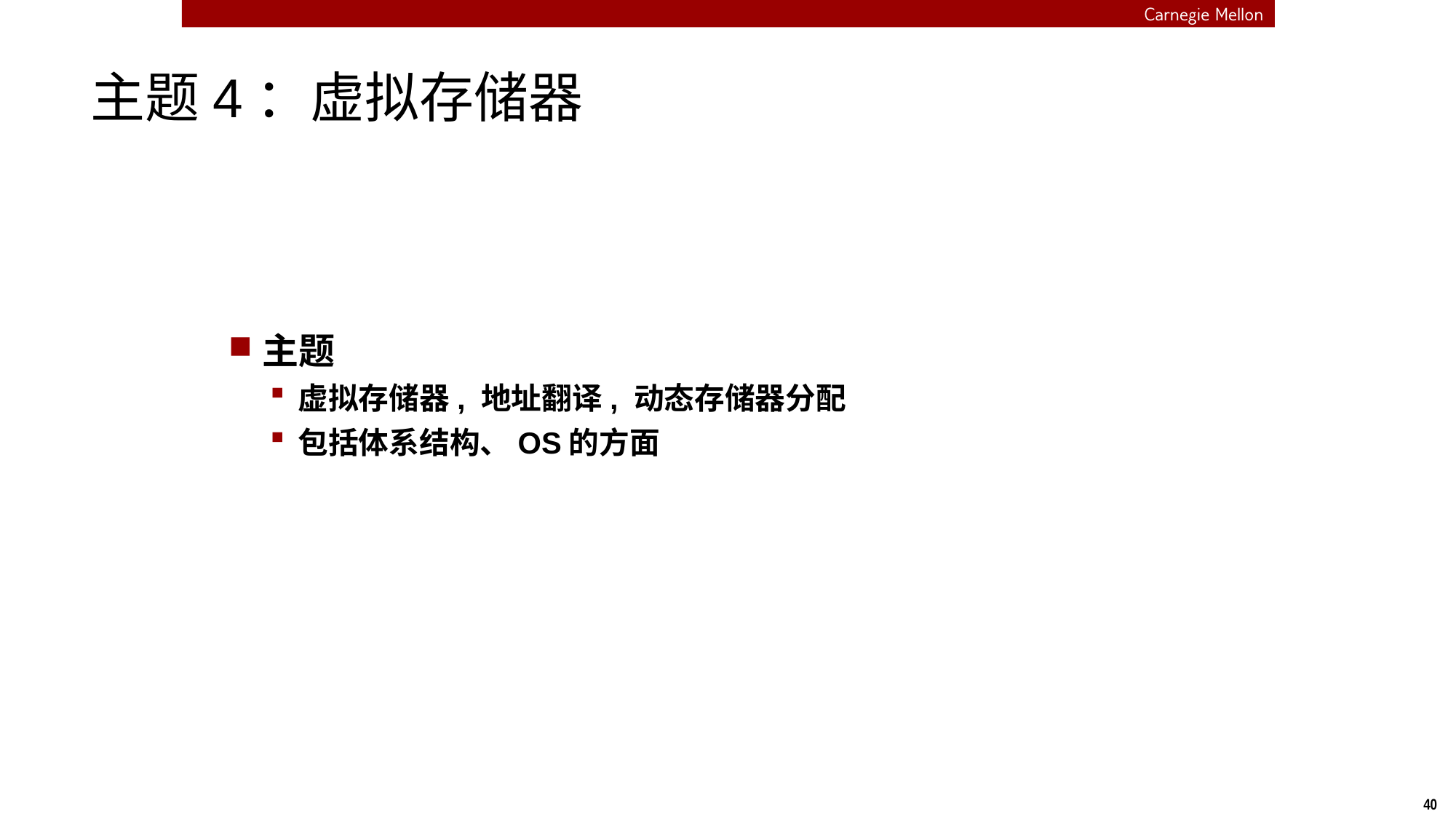

Carnegie Mellon
# 主题4：虚拟存储器
主题
虚拟存储器, 地址翻译, 动态存储器分配
包括体系结构、OS的方面